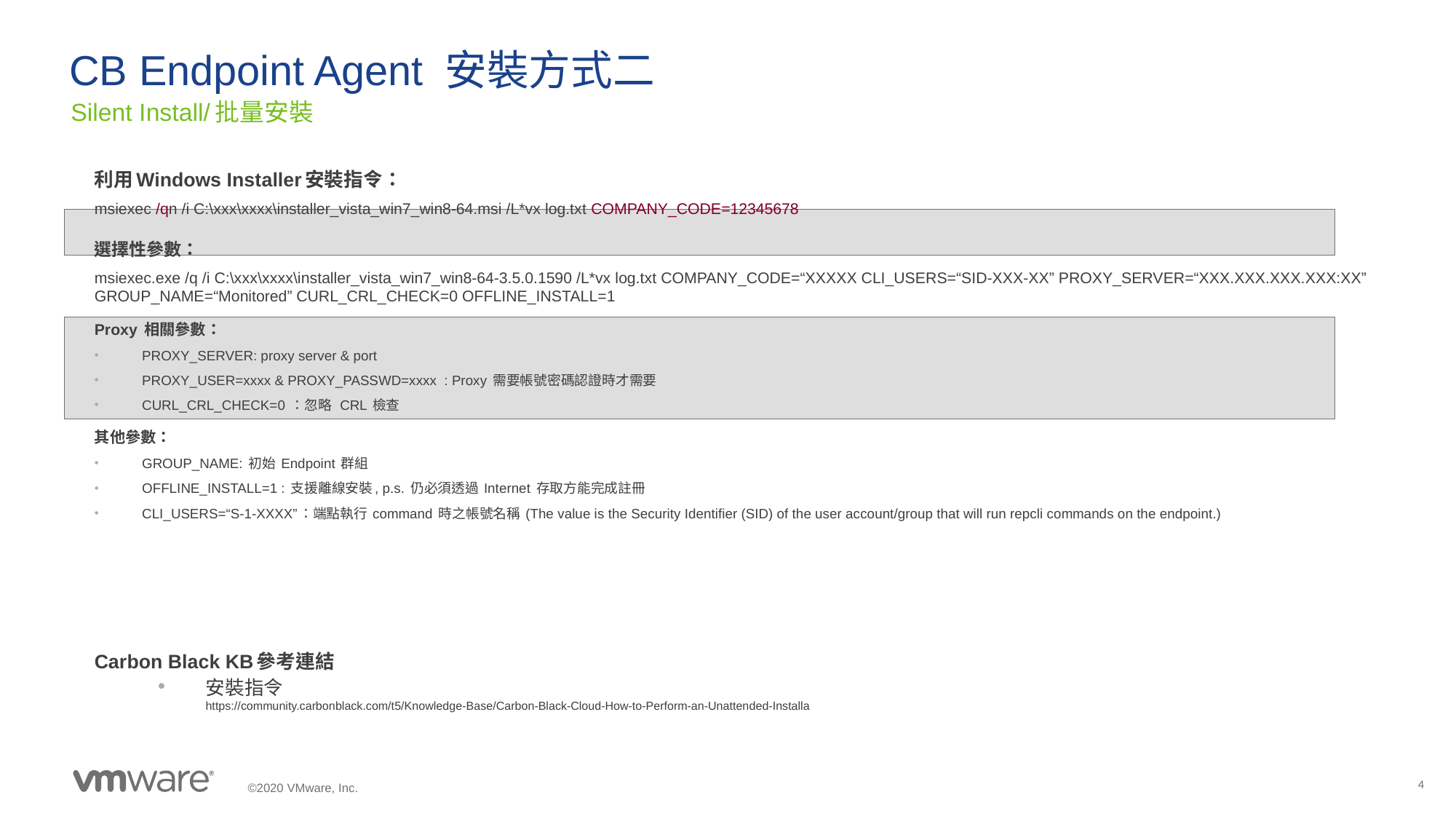

# CB Endpoint Agent 安裝方式二
Silent Install/批量安裝
利用Windows Installer安裝指令：
msiexec /qn /i C:\xxx\xxxx\installer_vista_win7_win8-64.msi /L*vx log.txt COMPANY_CODE=12345678
選擇性參數：
msiexec.exe /q /i C:\xxx\xxxx\installer_vista_win7_win8-64-3.5.0.1590 /L*vx log.txt COMPANY_CODE=“XXXXX CLI_USERS=“SID-XXX-XX” PROXY_SERVER=“XXX.XXX.XXX.XXX:XX” GROUP_NAME=“Monitored” CURL_CRL_CHECK=0 OFFLINE_INSTALL=1
Proxy 相關參數：
PROXY_SERVER: proxy server & port
PROXY_USER=xxxx & PROXY_PASSWD=xxxx  : Proxy 需要帳號密碼認證時才需要
CURL_CRL_CHECK=0 ：忽略  CRL 檢查
其他參數：
GROUP_NAME: 初始 Endpoint 群組
OFFLINE_INSTALL=1 : 支援離線安裝, p.s. 仍必須透過 Internet 存取方能完成註冊
CLI_USERS=“S-1-XXXX”：端點執行 command 時之帳號名稱 (The value is the Security Identifier (SID) of the user account/group that will run repcli commands on the endpoint.)

Carbon Black KB參考連結
安裝指令
https://community.carbonblack.com/t5/Knowledge-Base/Carbon-Black-Cloud-How-to-Perform-an-Unattended-Installa